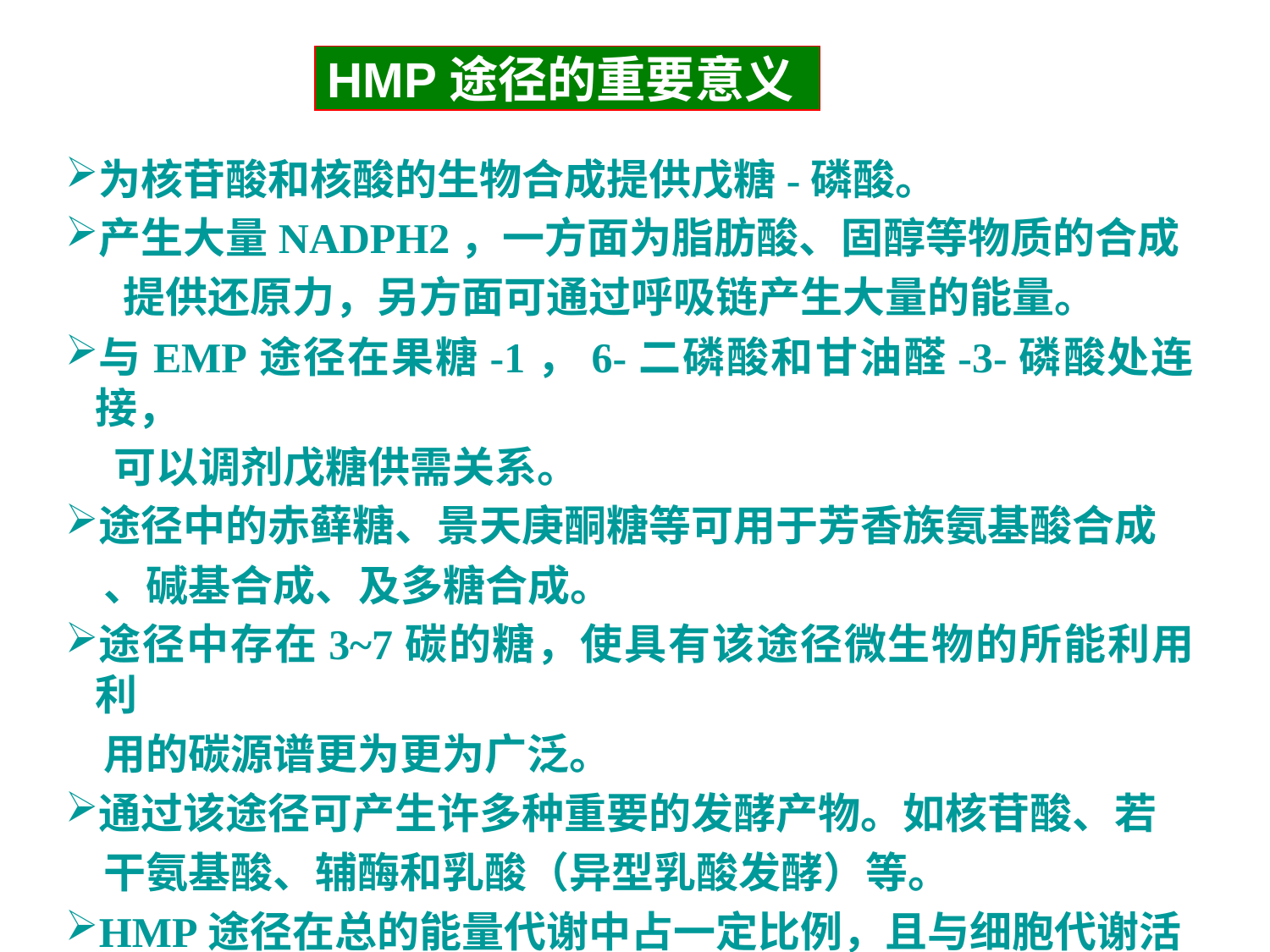

HMP途径的重要意义
为核苷酸和核酸的生物合成提供戊糖-磷酸。
产生大量NADPH2，一方面为脂肪酸、固醇等物质的合成
     提供还原力，另方面可通过呼吸链产生大量的能量。
与EMP途径在果糖-1，6-二磷酸和甘油醛-3-磷酸处连接，
    可以调剂戊糖供需关系。
途径中的赤藓糖、景天庚酮糖等可用于芳香族氨基酸合成
   、碱基合成、及多糖合成。
途径中存在3~7碳的糖，使具有该途径微生物的所能利用利
   用的碳源谱更为更为广泛。
通过该途径可产生许多种重要的发酵产物。如核苷酸、若
   干氨基酸、辅酶和乳酸（异型乳酸发酵）等。
HMP途径在总的能量代谢中占一定比例，且与细胞代谢活
   动对其中间产物的需要量相关。